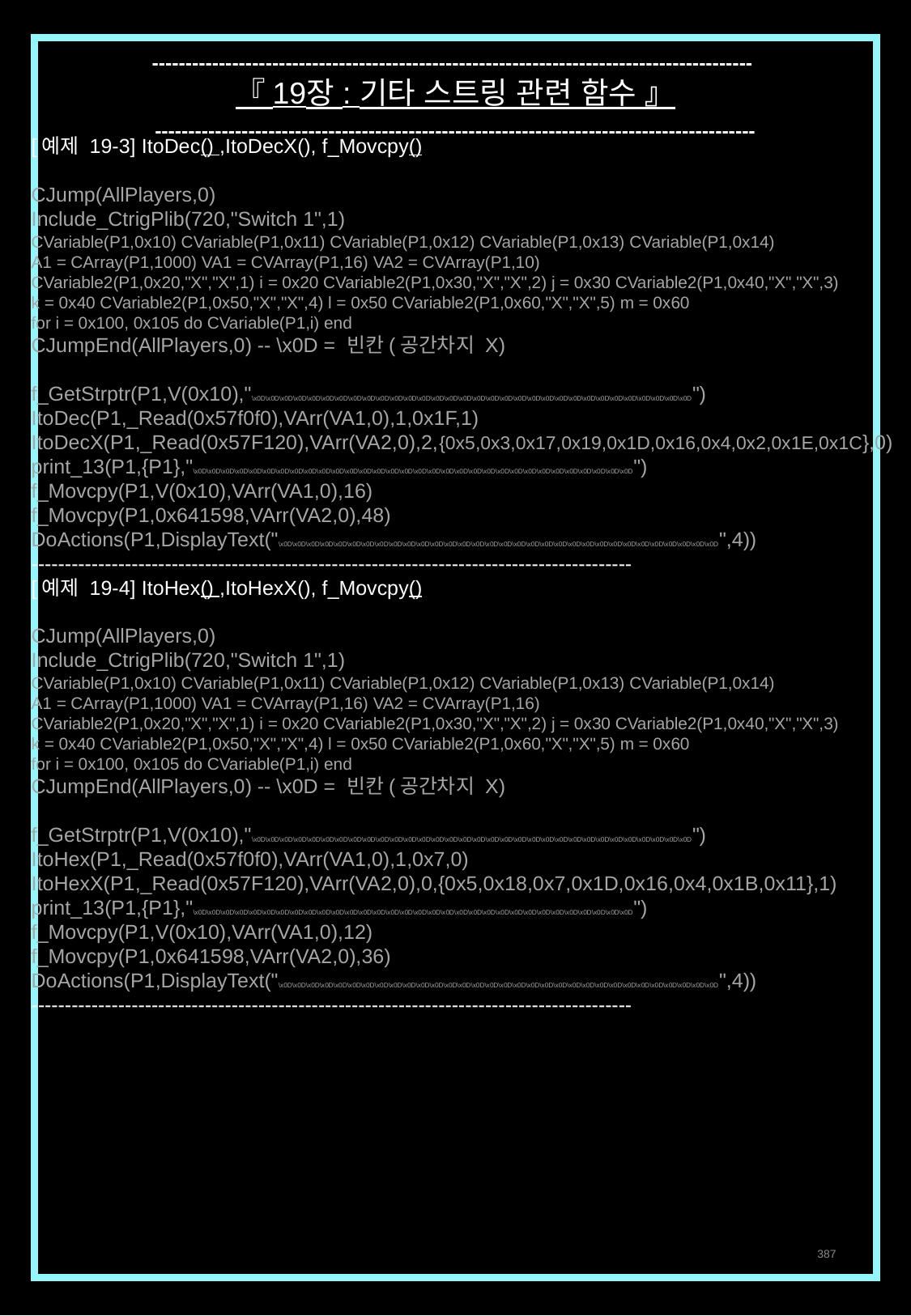

------------------------------------------------------------------------------------------
『 19장 : 기타 스트링 관련 함수 』
------------------------------------------------------------------------------------------
[예제 19-3] ItoDec() ,ItoDecX(), f_Movcpy()

CJump(AllPlayers,0)
Include_CtrigPlib(720,"Switch 1",1)
CVariable(P1,0x10) CVariable(P1,0x11) CVariable(P1,0x12) CVariable(P1,0x13) CVariable(P1,0x14)
A1 = CArray(P1,1000) VA1 = CVArray(P1,16) VA2 = CVArray(P1,10)
CVariable2(P1,0x20,"X","X",1) i = 0x20 CVariable2(P1,0x30,"X","X",2) j = 0x30 CVariable2(P1,0x40,"X","X",3)
k = 0x40 CVariable2(P1,0x50,"X","X",4) l = 0x50 CVariable2(P1,0x60,"X","X",5) m = 0x60
for i = 0x100, 0x105 do CVariable(P1,i) end
CJumpEnd(AllPlayers,0) -- \x0D = 빈칸(공간차지 X)

f_GetStrptr(P1,V(0x10),"\x0D\x0D\x0D\x0D\x0D\x0D\x0D\x0D\x0D\x0D\x0D\x0D\x0D\x0D\x0D\x0D\x0D\x0D\x0D\x0D\x0D\x0D\x0D\x0D\x0D\x0D\x0D\x0D\x0D\x0D\x0D\x0D")
ItoDec(P1,_Read(0x57f0f0),VArr(VA1,0),1,0x1F,1)
ItoDecX(P1,_Read(0x57F120),VArr(VA2,0),2,{0x5,0x3,0x17,0x19,0x1D,0x16,0x4,0x2,0x1E,0x1C},0)
print_13(P1,{P1},"\x0D\x0D\x0D\x0D\x0D\x0D\x0D\x0D\x0D\x0D\x0D\x0D\x0D\x0D\x0D\x0D\x0D\x0D\x0D\x0D\x0D\x0D\x0D\x0D\x0D\x0D\x0D\x0D\x0D\x0D\x0D\x0D")
f_Movcpy(P1,V(0x10),VArr(VA1,0),16)
f_Movcpy(P1,0x641598,VArr(VA2,0),48)
DoActions(P1,DisplayText("\x0D\x0D\x0D\x0D\x0D\x0D\x0D\x0D\x0D\x0D\x0D\x0D\x0D\x0D\x0D\x0D\x0D\x0D\x0D\x0D\x0D\x0D\x0D\x0D\x0D\x0D\x0D\x0D\x0D\x0D\x0D\x0D",4))
------------------------------------------------------------------------------------------
[예제 19-4] ItoHex() ,ItoHexX(), f_Movcpy()

CJump(AllPlayers,0)
Include_CtrigPlib(720,"Switch 1",1)
CVariable(P1,0x10) CVariable(P1,0x11) CVariable(P1,0x12) CVariable(P1,0x13) CVariable(P1,0x14)
A1 = CArray(P1,1000) VA1 = CVArray(P1,16) VA2 = CVArray(P1,16)
CVariable2(P1,0x20,"X","X",1) i = 0x20 CVariable2(P1,0x30,"X","X",2) j = 0x30 CVariable2(P1,0x40,"X","X",3)
k = 0x40 CVariable2(P1,0x50,"X","X",4) l = 0x50 CVariable2(P1,0x60,"X","X",5) m = 0x60
for i = 0x100, 0x105 do CVariable(P1,i) end
CJumpEnd(AllPlayers,0) -- \x0D = 빈칸(공간차지 X)

f_GetStrptr(P1,V(0x10),"\x0D\x0D\x0D\x0D\x0D\x0D\x0D\x0D\x0D\x0D\x0D\x0D\x0D\x0D\x0D\x0D\x0D\x0D\x0D\x0D\x0D\x0D\x0D\x0D\x0D\x0D\x0D\x0D\x0D\x0D\x0D\x0D")
ItoHex(P1,_Read(0x57f0f0),VArr(VA1,0),1,0x7,0)
ItoHexX(P1,_Read(0x57F120),VArr(VA2,0),0,{0x5,0x18,0x7,0x1D,0x16,0x4,0x1B,0x11},1)
print_13(P1,{P1},"\x0D\x0D\x0D\x0D\x0D\x0D\x0D\x0D\x0D\x0D\x0D\x0D\x0D\x0D\x0D\x0D\x0D\x0D\x0D\x0D\x0D\x0D\x0D\x0D\x0D\x0D\x0D\x0D\x0D\x0D\x0D\x0D")
f_Movcpy(P1,V(0x10),VArr(VA1,0),12)
f_Movcpy(P1,0x641598,VArr(VA2,0),36)
DoActions(P1,DisplayText("\x0D\x0D\x0D\x0D\x0D\x0D\x0D\x0D\x0D\x0D\x0D\x0D\x0D\x0D\x0D\x0D\x0D\x0D\x0D\x0D\x0D\x0D\x0D\x0D\x0D\x0D\x0D\x0D\x0D\x0D\x0D\x0D",4))
------------------------------------------------------------------------------------------

387